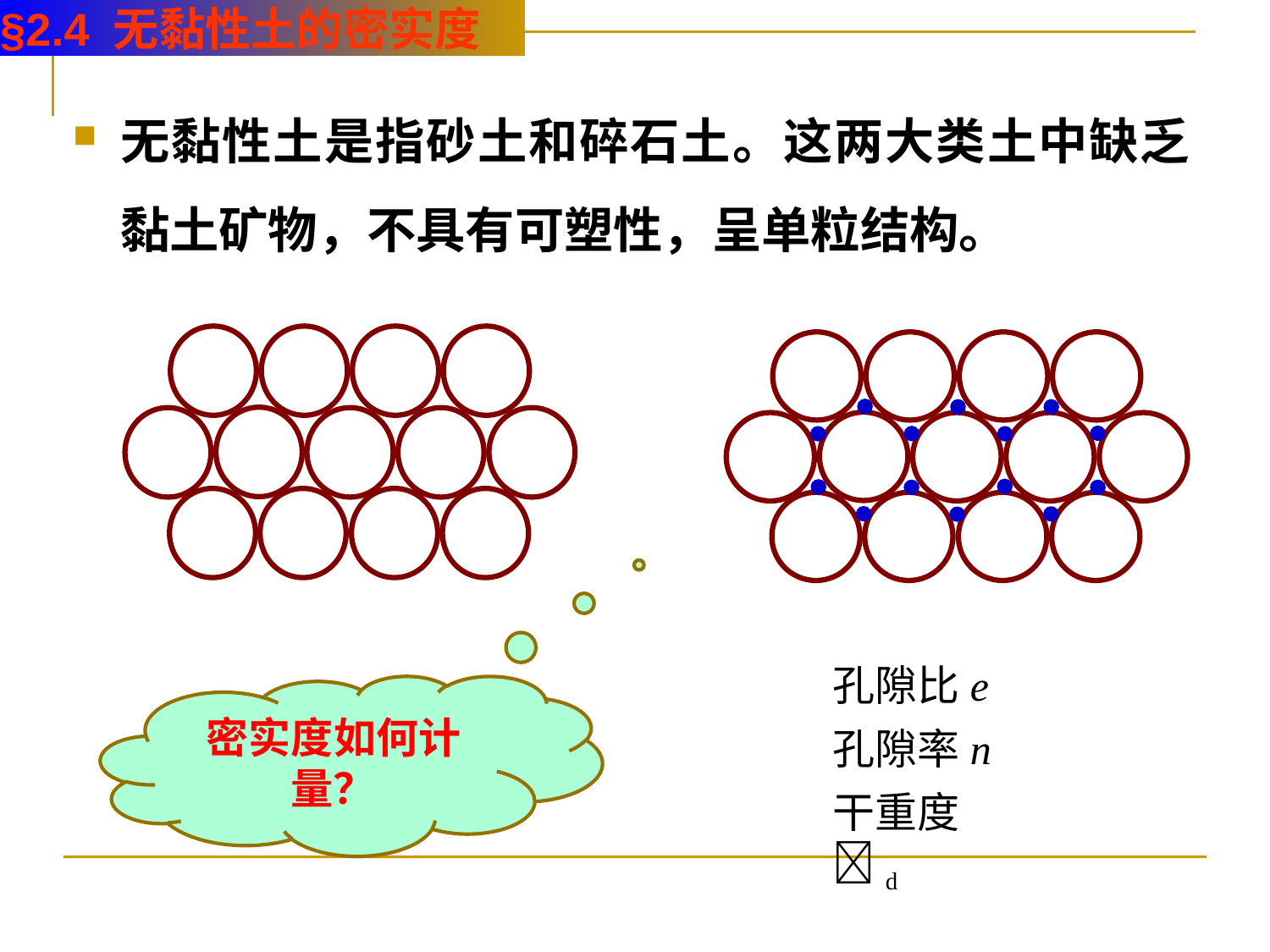

§2.4 无黏性土的密实度
无黏性土是指砂土和碎石土。这两大类土中缺乏黏土矿物，不具有可塑性，呈单粒结构。

孔隙比e
孔隙率n
干重度γd
密实度如何计量？